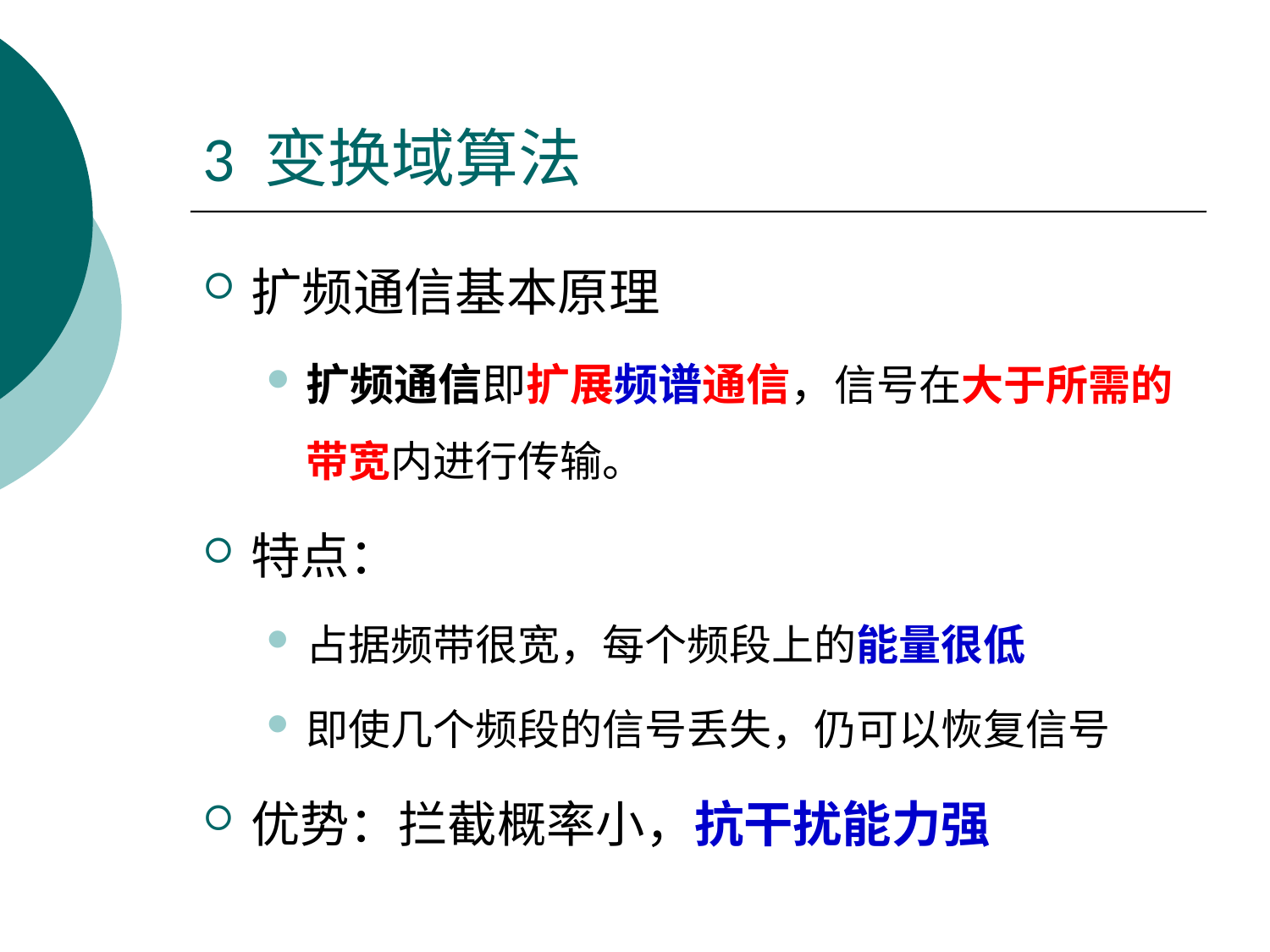

# 3 变换域算法
扩频通信基本原理
扩频通信即扩展频谱通信，信号在大于所需的带宽内进行传输。
特点：
占据频带很宽，每个频段上的能量很低
即使几个频段的信号丢失，仍可以恢复信号
优势：拦截概率小，抗干扰能力强